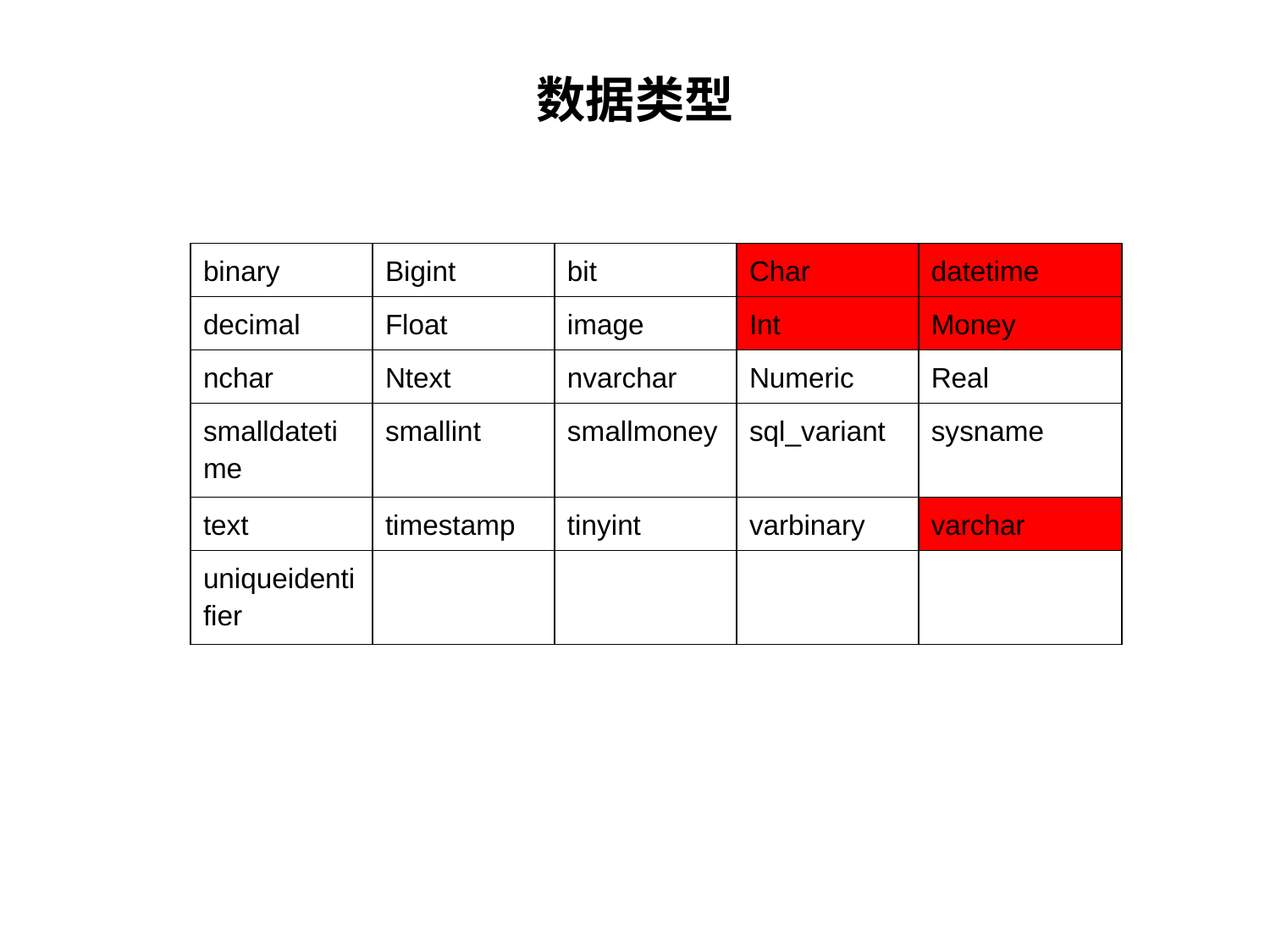

# 数据类型
| binary | Bigint | bit | Char | datetime |
| --- | --- | --- | --- | --- |
| decimal | Float | image | Int | Money |
| nchar | Ntext | nvarchar | Numeric | Real |
| smalldatetime | smallint | smallmoney | sql\_variant | sysname |
| text | timestamp | tinyint | varbinary | varchar |
| uniqueidentifier |  |  |  |  |